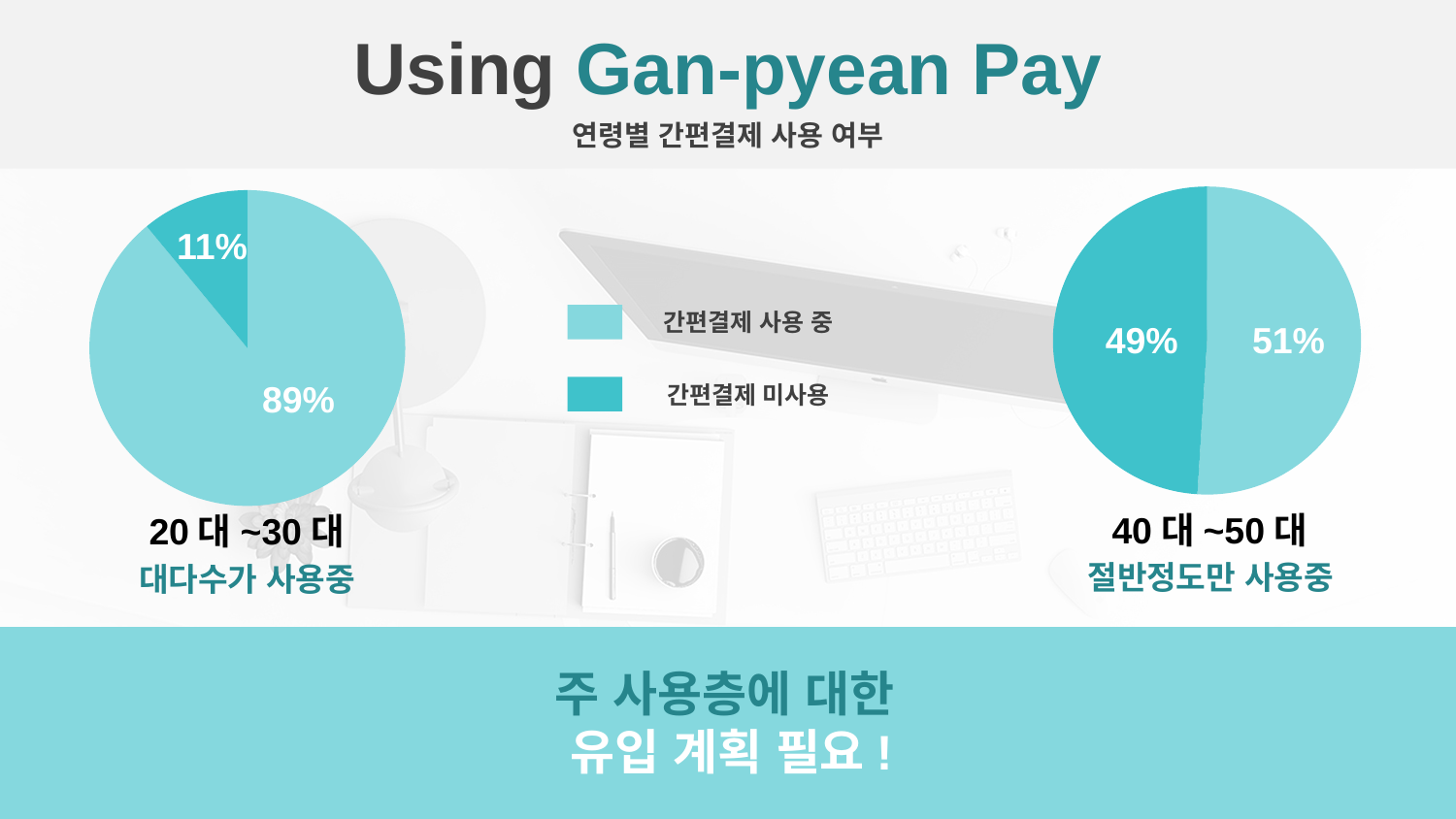

Using Gan-pyean Pay
연령별 간편결제 사용 여부

### Chart

| Category | Sales |
|---|---|
| 사용한 | 51.0 |
| 사용안한 | 49.0 |

### Chart

| Category | Sales |
|---|---|
| 사용한 | 89.0 |
| 사용안한 | 11.0 |
11%
간편결제 사용 중

간편결제 미사용

49%
51%
89%
40대~50대
절반정도만 사용중
20대~30대
대다수가 사용중

주 사용층에 대한
유입 계획 필요!
Your Text  Here
70%
| Add Text | Add Text | Add Text | Add Text |
| --- | --- | --- | --- |
| Text 1 | Text | Text | Text |
| Text 2 | Text | Text | Text |
| Text 3 | Text | Text | Text |
| Text 4 | Text | Text | Text |
Your Text  Here
Get a modern PowerPoint  Presentation that is beautifully designed.